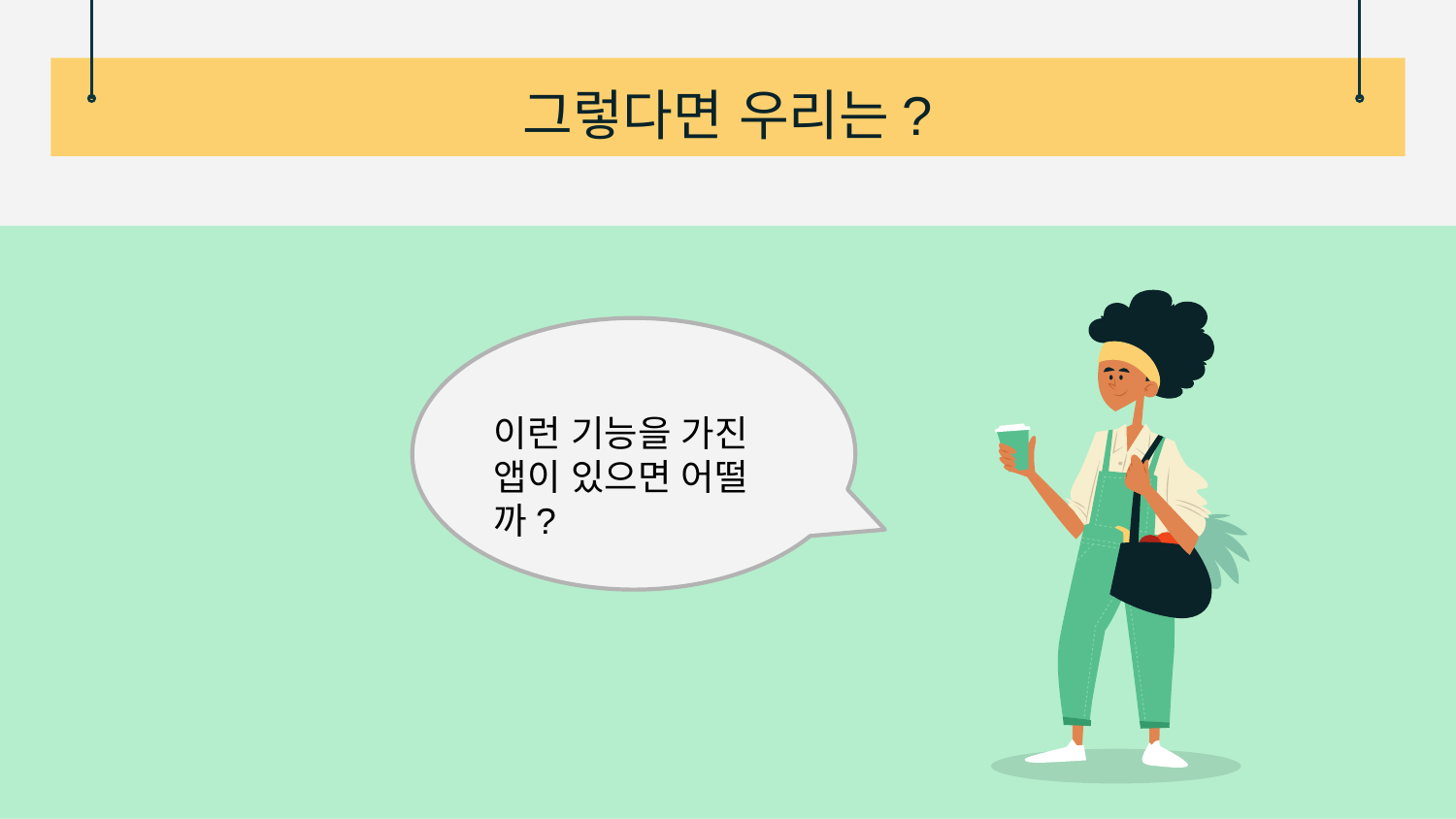

# 그렇다면 우리는?

이런 기능을 가진 앱이 있으면 어떨까?